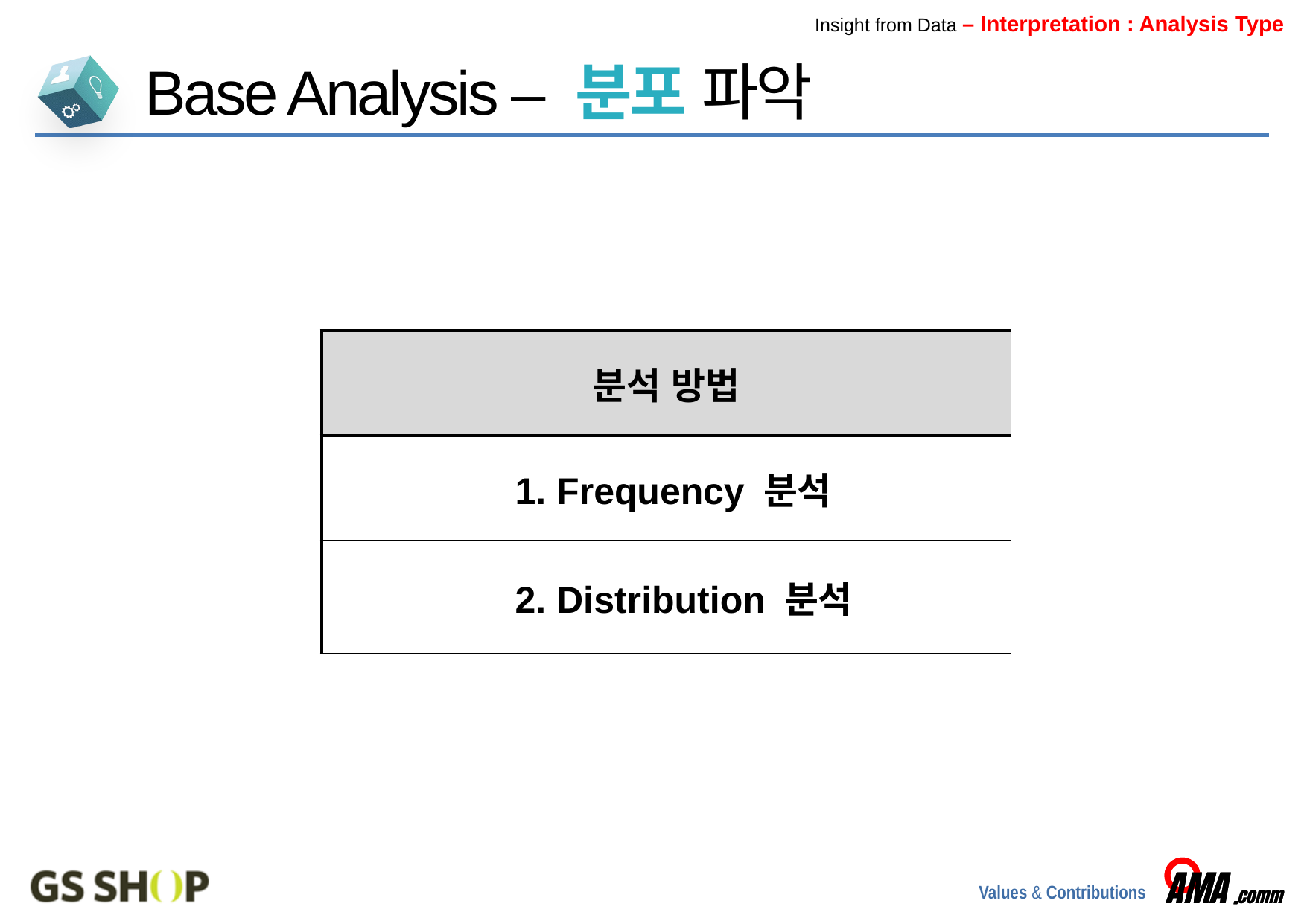

Insight from Data – Interpretation : Analysis Type
Base Analysis – 분포 파악
| 분석 방법 |
| --- |
| 1. Frequency 분석 |
| 2. Distribution 분석 |